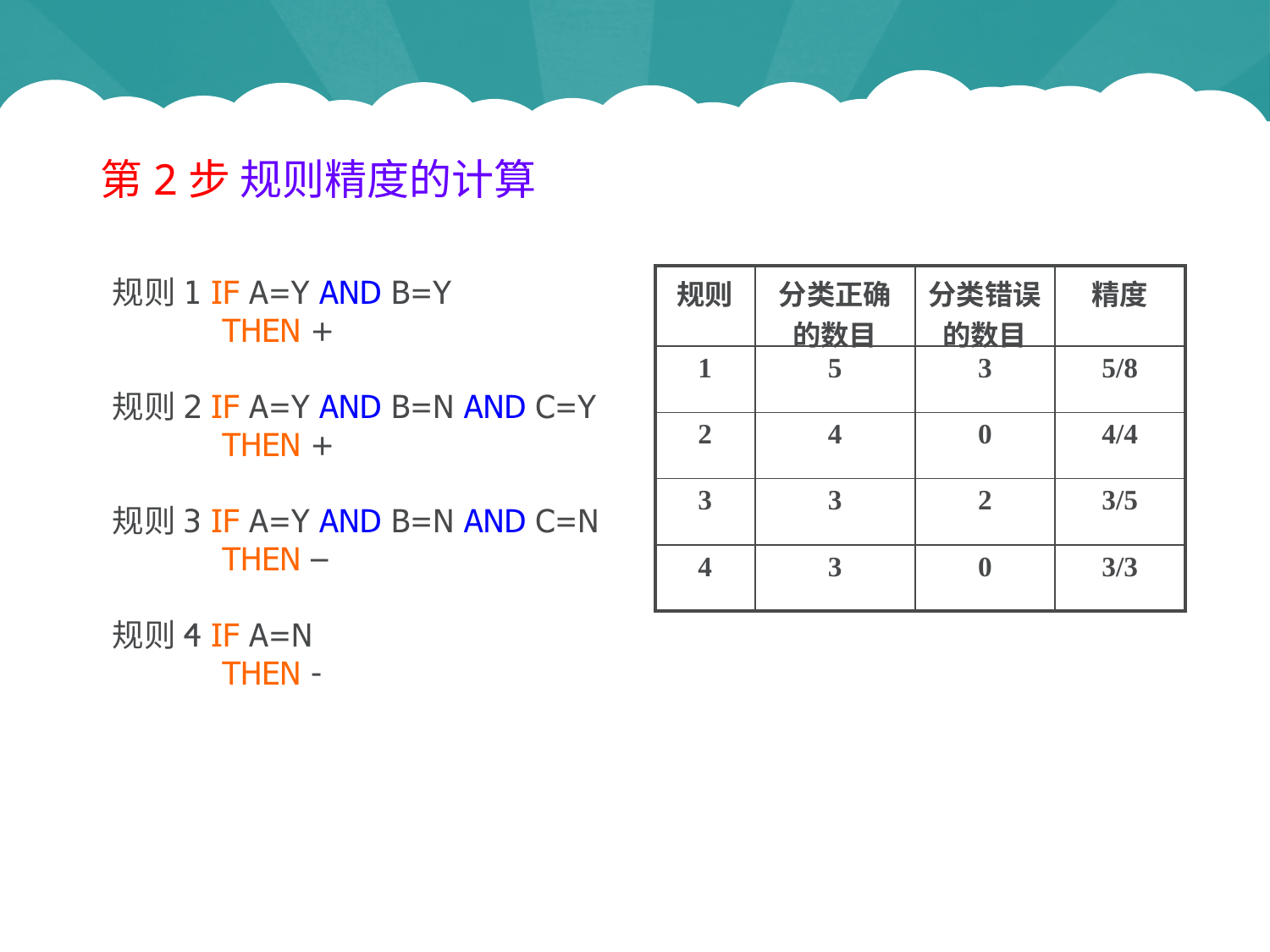

第2步 规则精度的计算
规则1 IF A=Y AND B=Y
           THEN +

规则2 IF A=Y AND B=N AND C=Y
           THEN +

规则3 IF A=Y AND B=N AND C=N
           THEN –

规则4 IF A=N
           THEN -

| 规则 | 分类正确的数目 | 分类错误的数目 | 精度 |
| --- | --- | --- | --- |
| 1 | 5 | 3 | 5/8 |
| 2 | 4 | 0 | 4/4 |
| 3 | 3 | 2 | 3/5 |
| 4 | 3 | 0 | 3/3 |